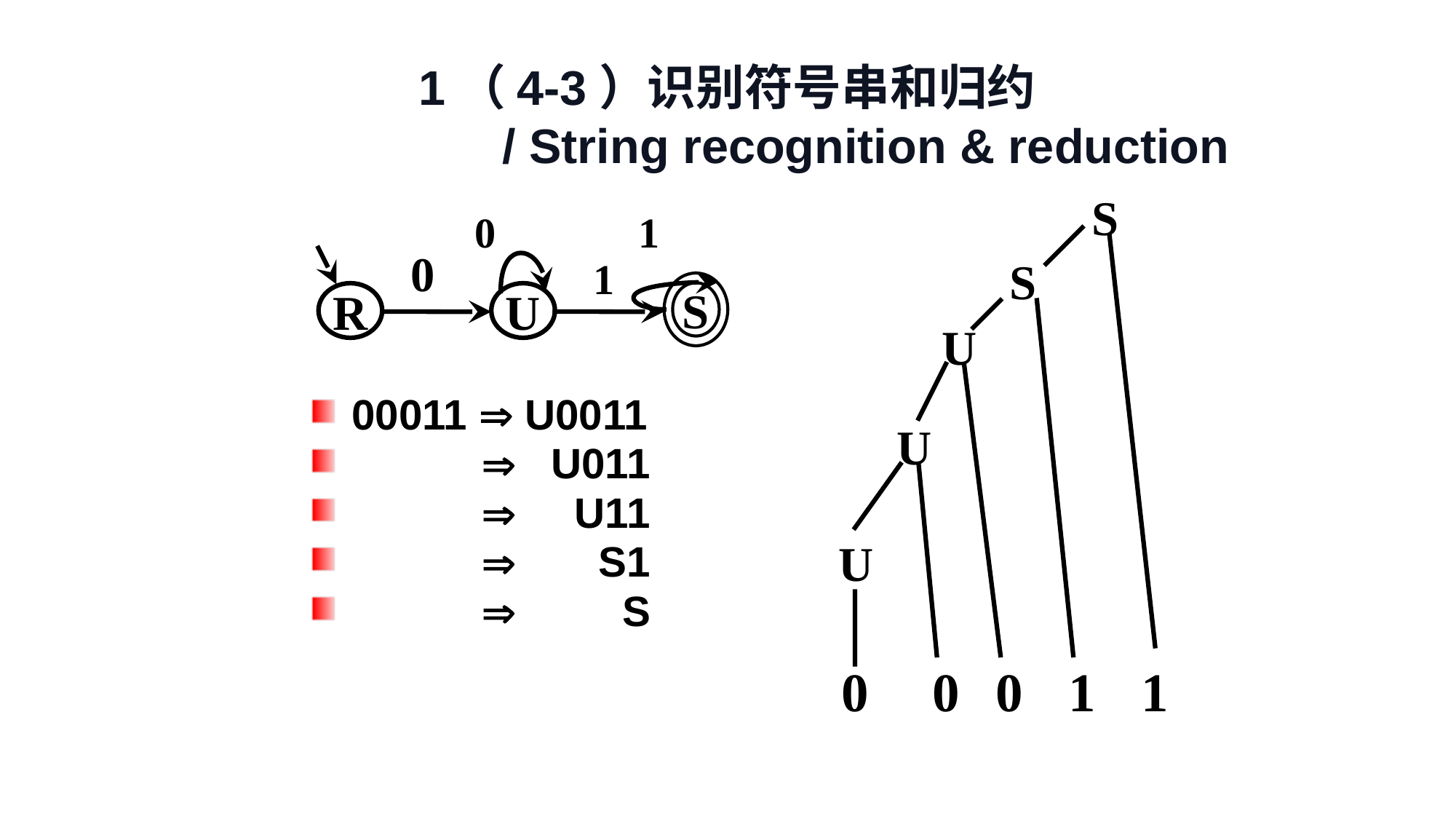

# 1（4-3）识别符号串和归约 / String recognition & reduction
S
0
1
0
1

S
R
U

S

U

00011 ⇒ U0011
           ⇒   U011
           ⇒     U11
           ⇒       S1
           ⇒         S

U

U

0
0
0
1
1